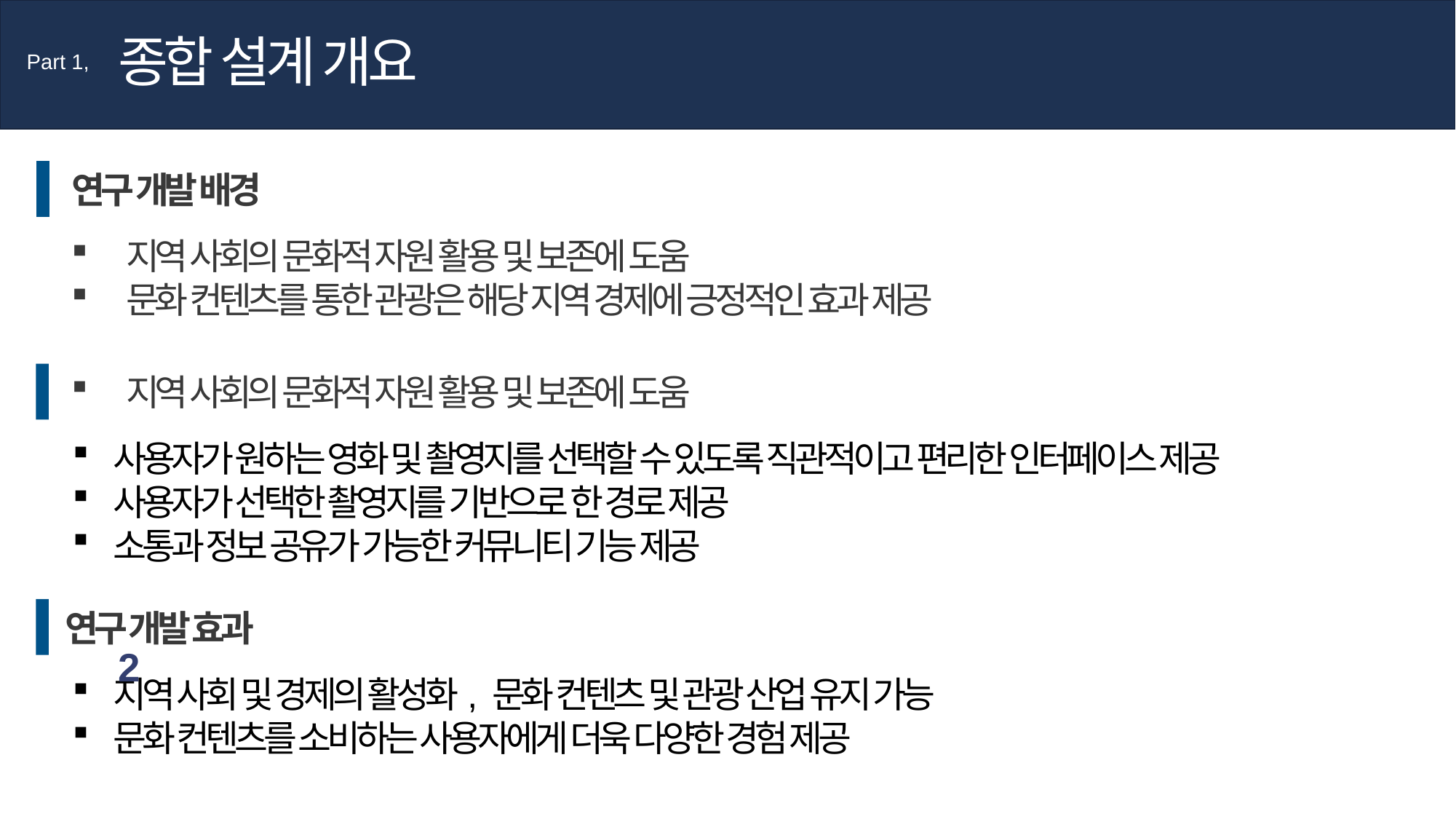

종합 설계 개요

Part 1,

연구 개발 배경
지역 사회의 문화적 자원 활용 및 보존에 도움
문화 컨텐츠를 통한 관광은 해당 지역 경제에 긍정적인 효과 제공

지역 사회의 문화적 자원 활용 및 보존에 도움
사용자가 원하는 영화 및 촬영지를 선택할 수 있도록 직관적이고 편리한 인터페이스 제공
사용자가 선택한 촬영지를 기반으로 한 경로 제공
소통과 정보 공유가 가능한 커뮤니티 기능 제공

연구 개발 효과
2
지역 사회 및 경제의 활성화, 문화 컨텐츠 및 관광 산업 유지 가능
문화 컨텐츠를 소비하는 사용자에게 더욱 다양한 경험 제공